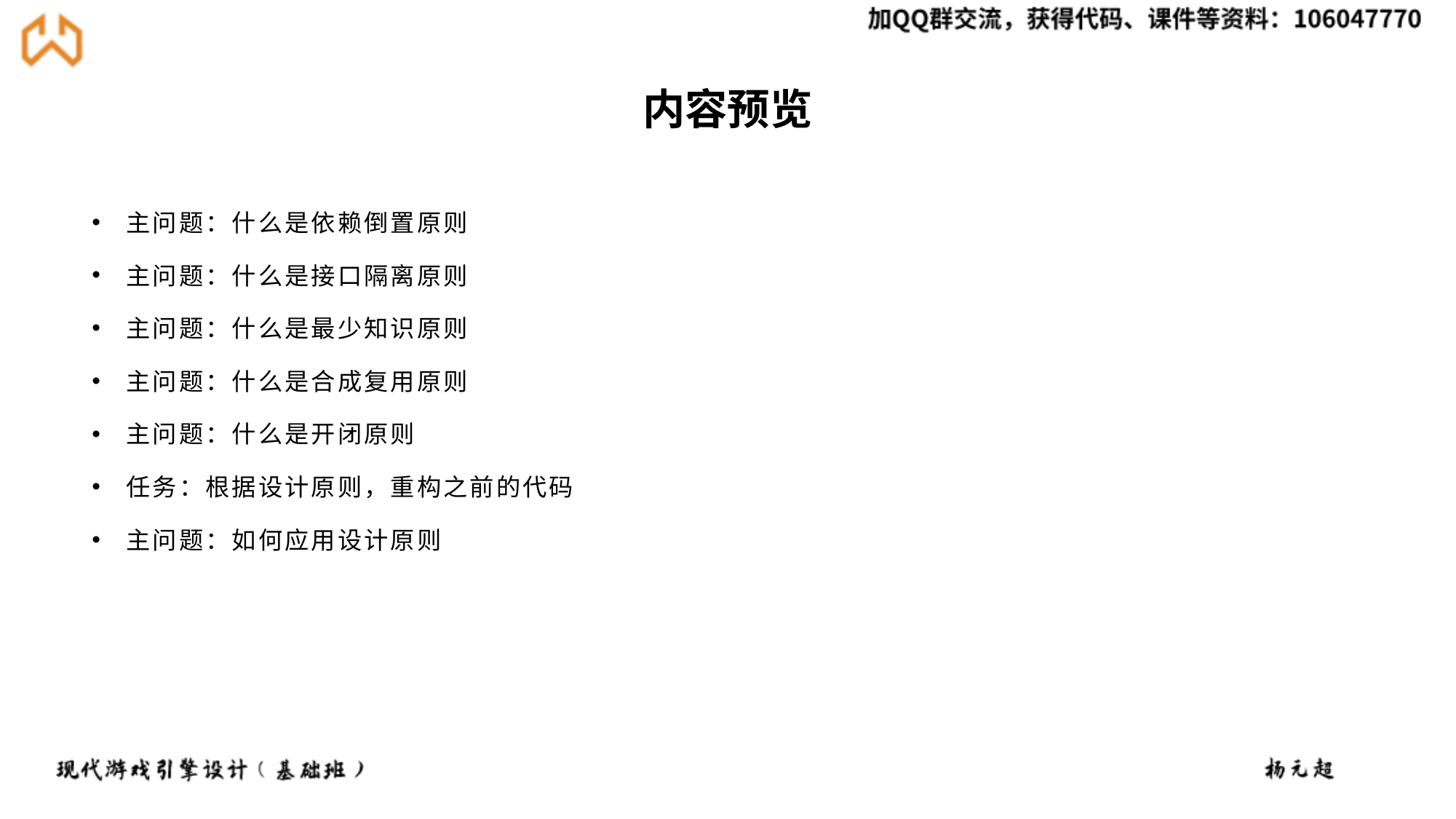

主问题：什么是依赖倒置原则
主问题：什么是接口隔离原则
主问题：什么是最少知识原则
主问题：什么是合成复用原则
主问题：什么是开闭原则
任务：根据设计原则，重构之前的代码
主问题：如何应用设计原则